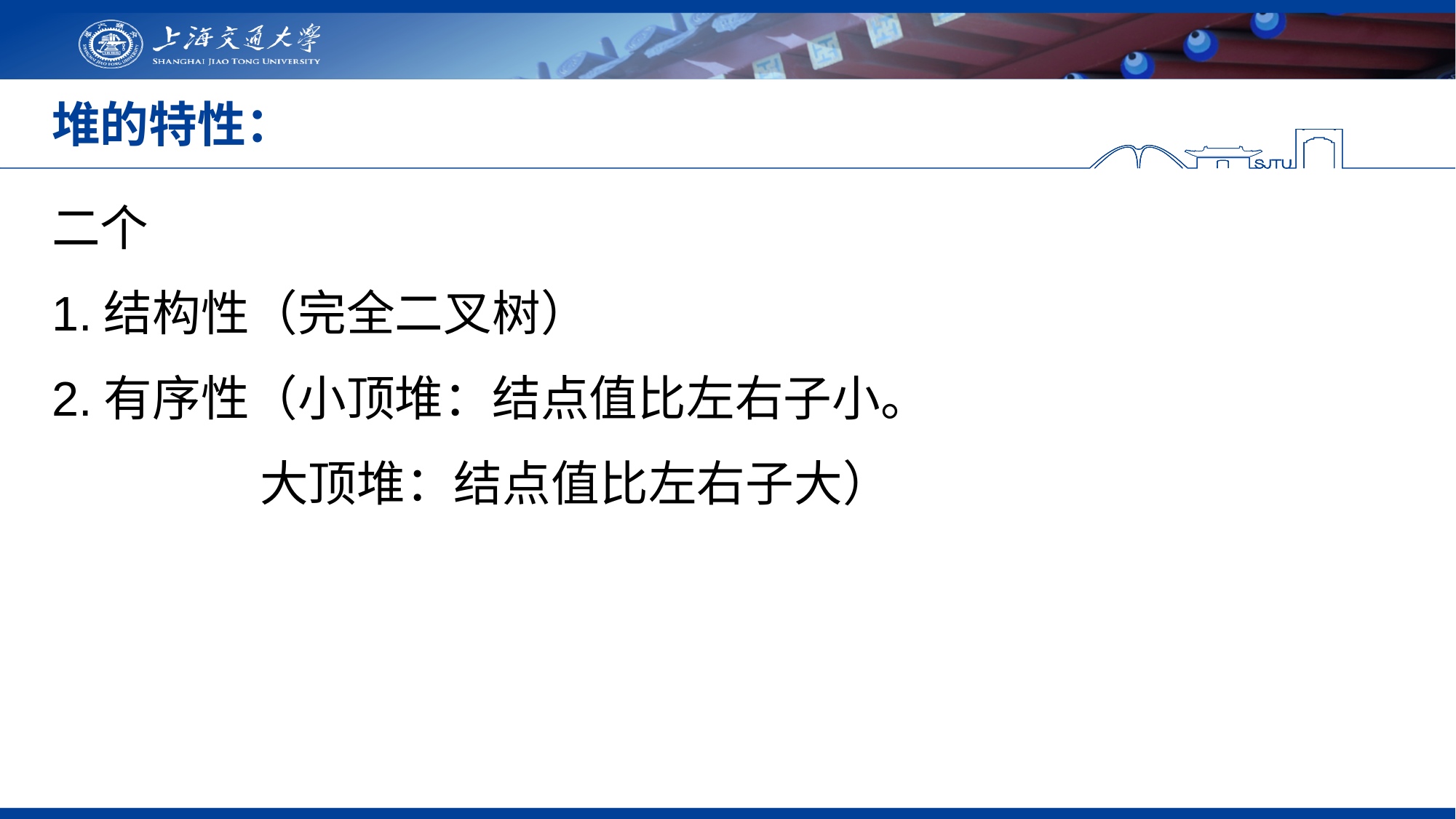

# 堆的特性：
二个
1.结构性（完全二叉树）
2.有序性（小顶堆：结点值比左右子小。
                  大顶堆：结点值比左右子大）